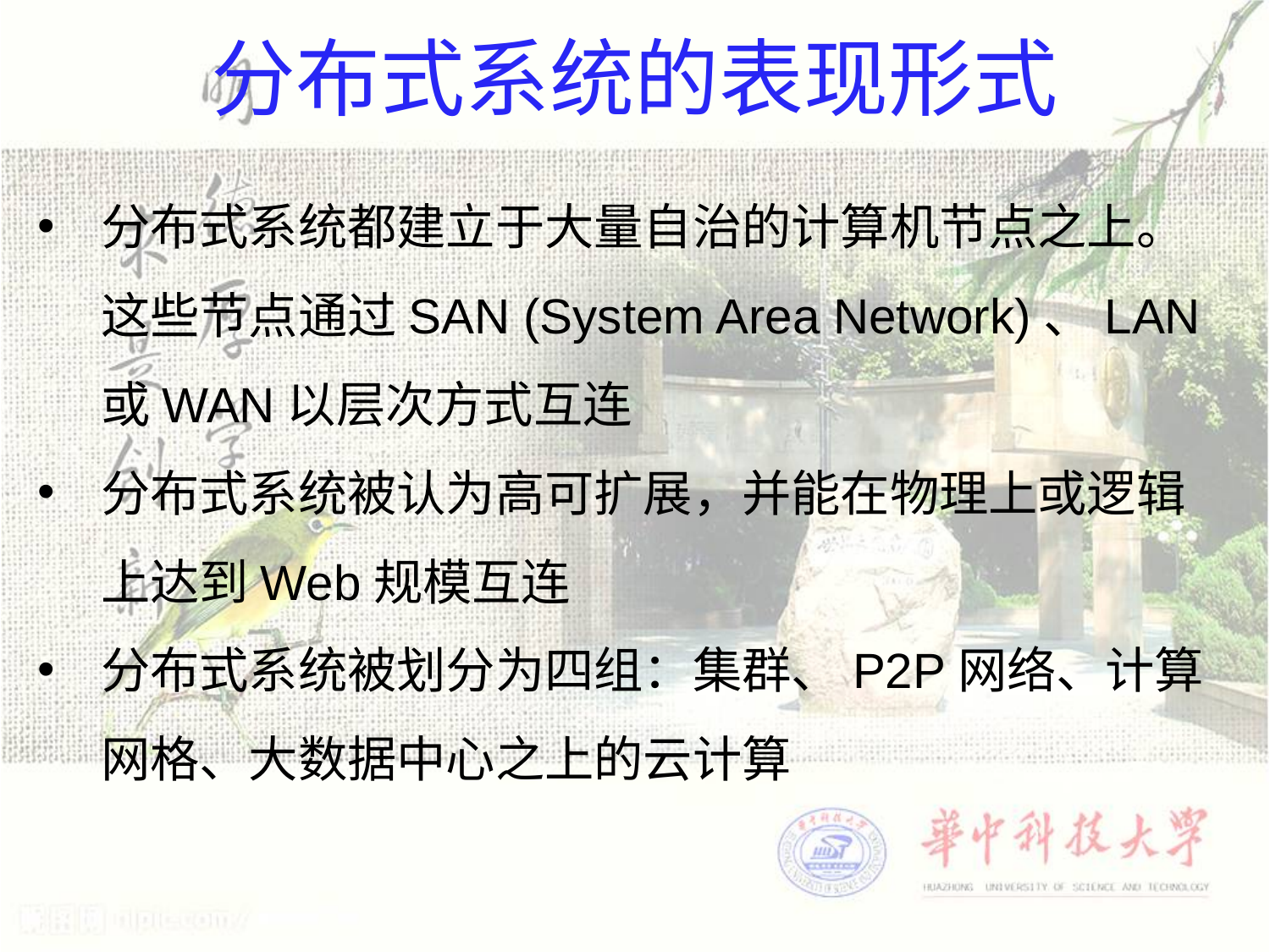

分布式系统的表现形式
分布式系统都建立于大量自治的计算机节点之上。这些节点通过SAN (System Area Network)、LAN或WAN以层次方式互连
分布式系统被认为高可扩展，并能在物理上或逻辑上达到Web规模互连
分布式系统被划分为四组：集群、P2P网络、计算网格、大数据中心之上的云计算